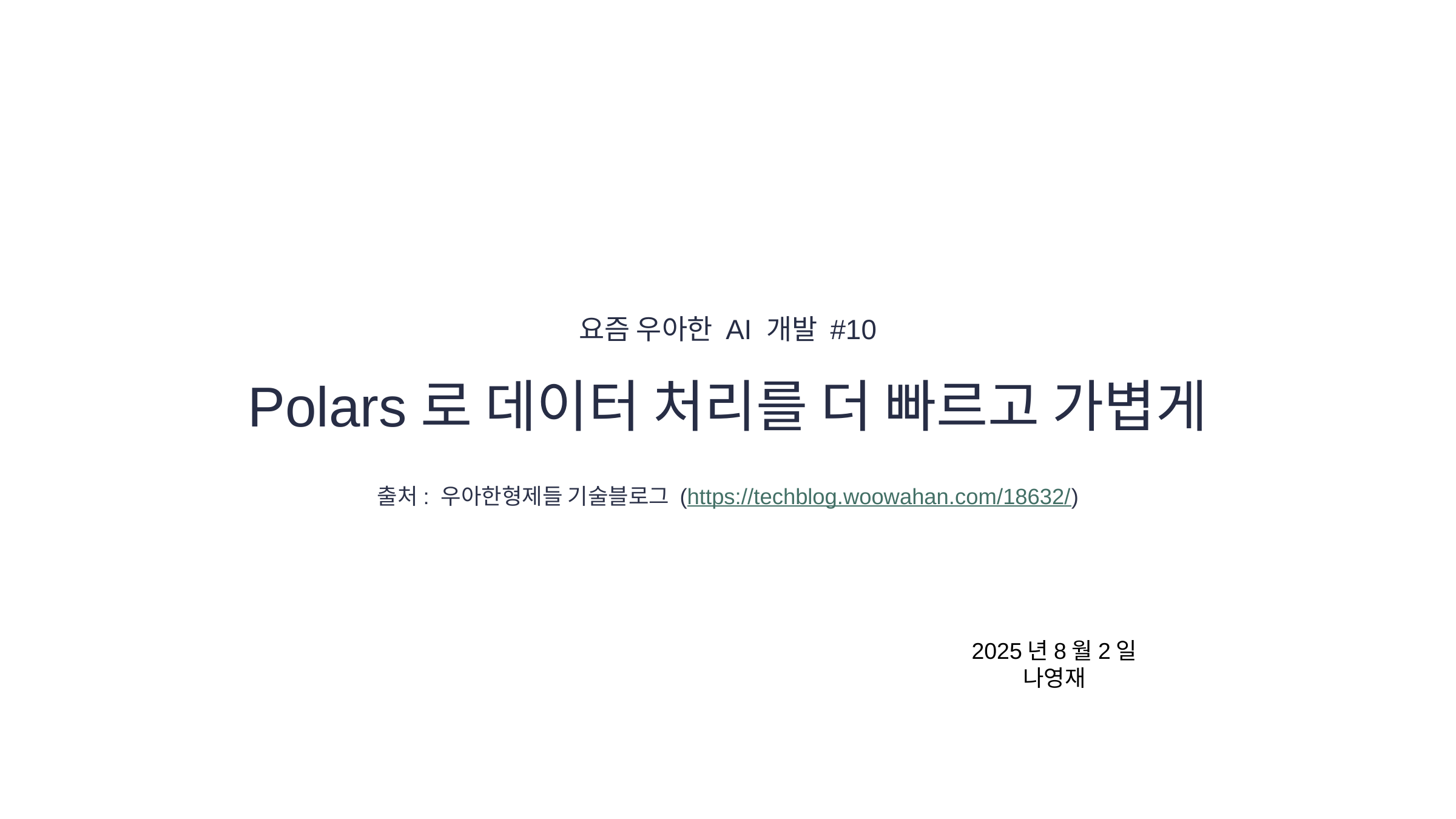

요즘 우아한 AI 개발 #10
Polars로 데이터 처리를 더 빠르고 가볍게
출처: 우아한형제들 기술블로그 (https://techblog.woowahan.com/18632/)
2025년8월2일
나영재